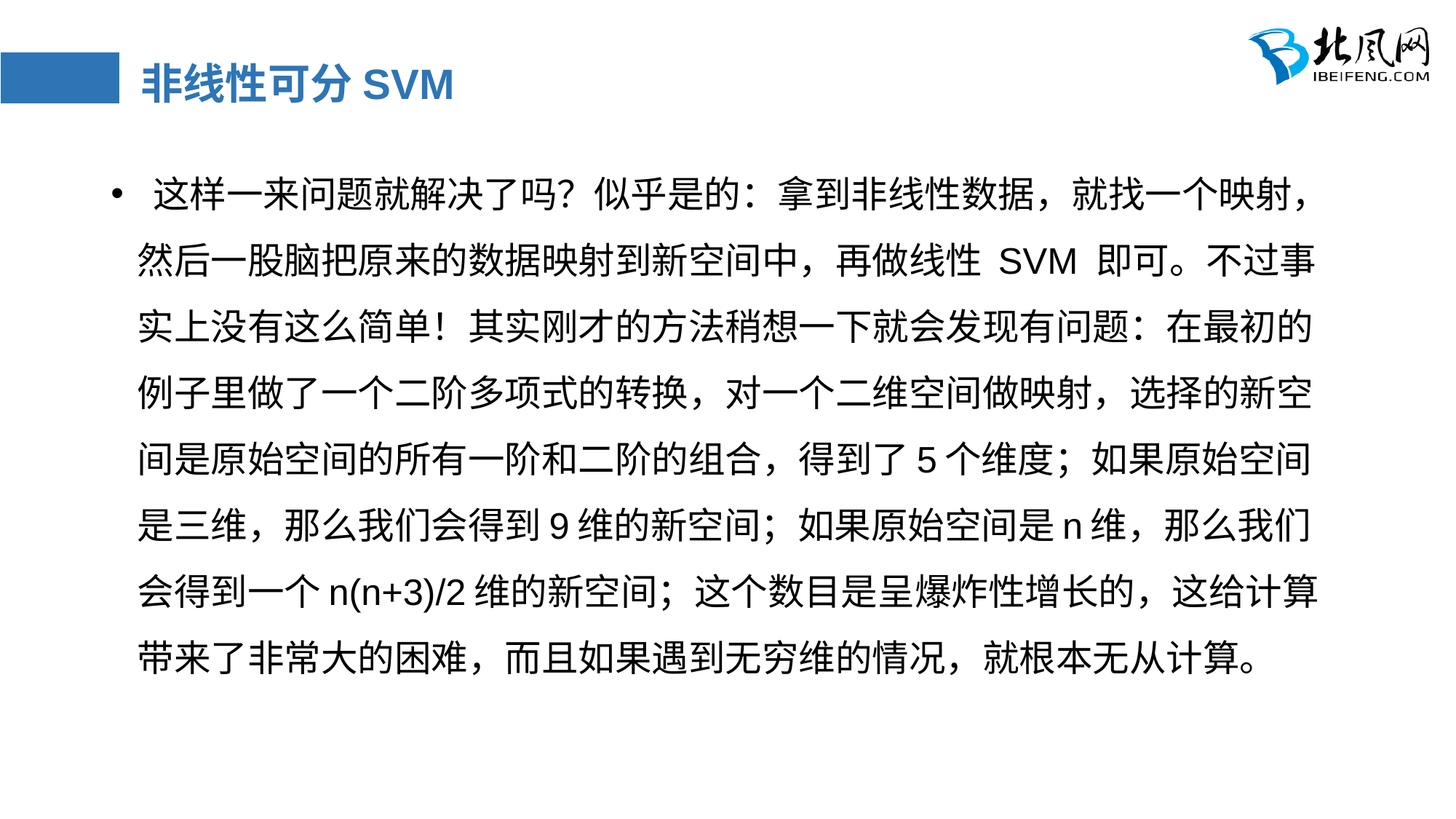

# 非线性可分SVM
 这样一来问题就解决了吗？似乎是的：拿到非线性数据，就找一个映射，然后一股脑把原来的数据映射到新空间中，再做线性 SVM 即可。不过事实上没有这么简单！其实刚才的方法稍想一下就会发现有问题：在最初的例子里做了一个二阶多项式的转换，对一个二维空间做映射，选择的新空间是原始空间的所有一阶和二阶的组合，得到了5个维度；如果原始空间是三维，那么我们会得到9维的新空间；如果原始空间是n维，那么我们会得到一个n(n+3)/2维的新空间；这个数目是呈爆炸性增长的，这给计算带来了非常大的困难，而且如果遇到无穷维的情况，就根本无从计算。